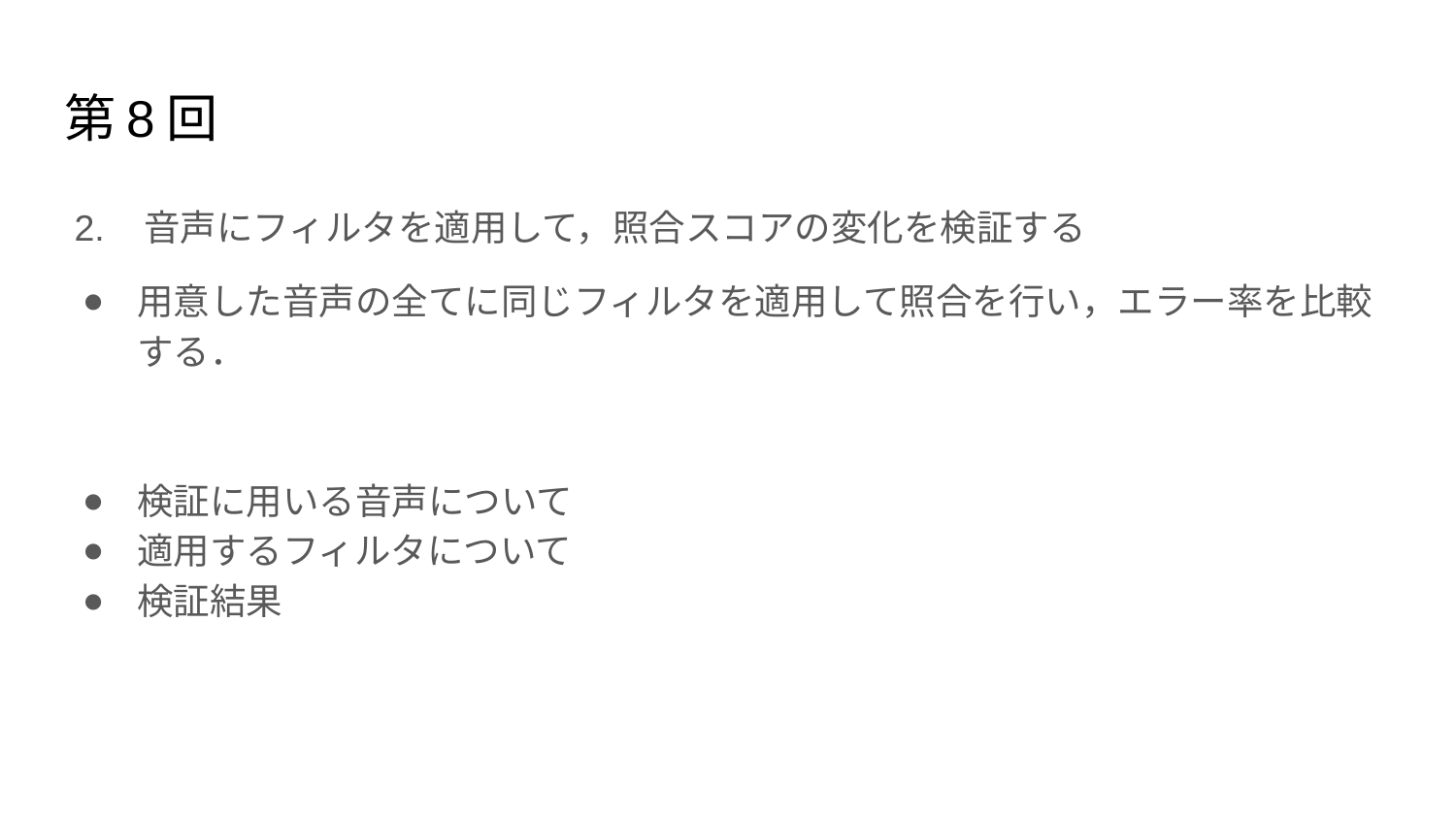

# 第8回
 2.   音声にフィルタを適用して，照合スコアの変化を検証する
用意した音声の全てに同じフィルタを適用して照合を行い，エラー率を比較する．

検証に用いる音声について
適用するフィルタについて
検証結果